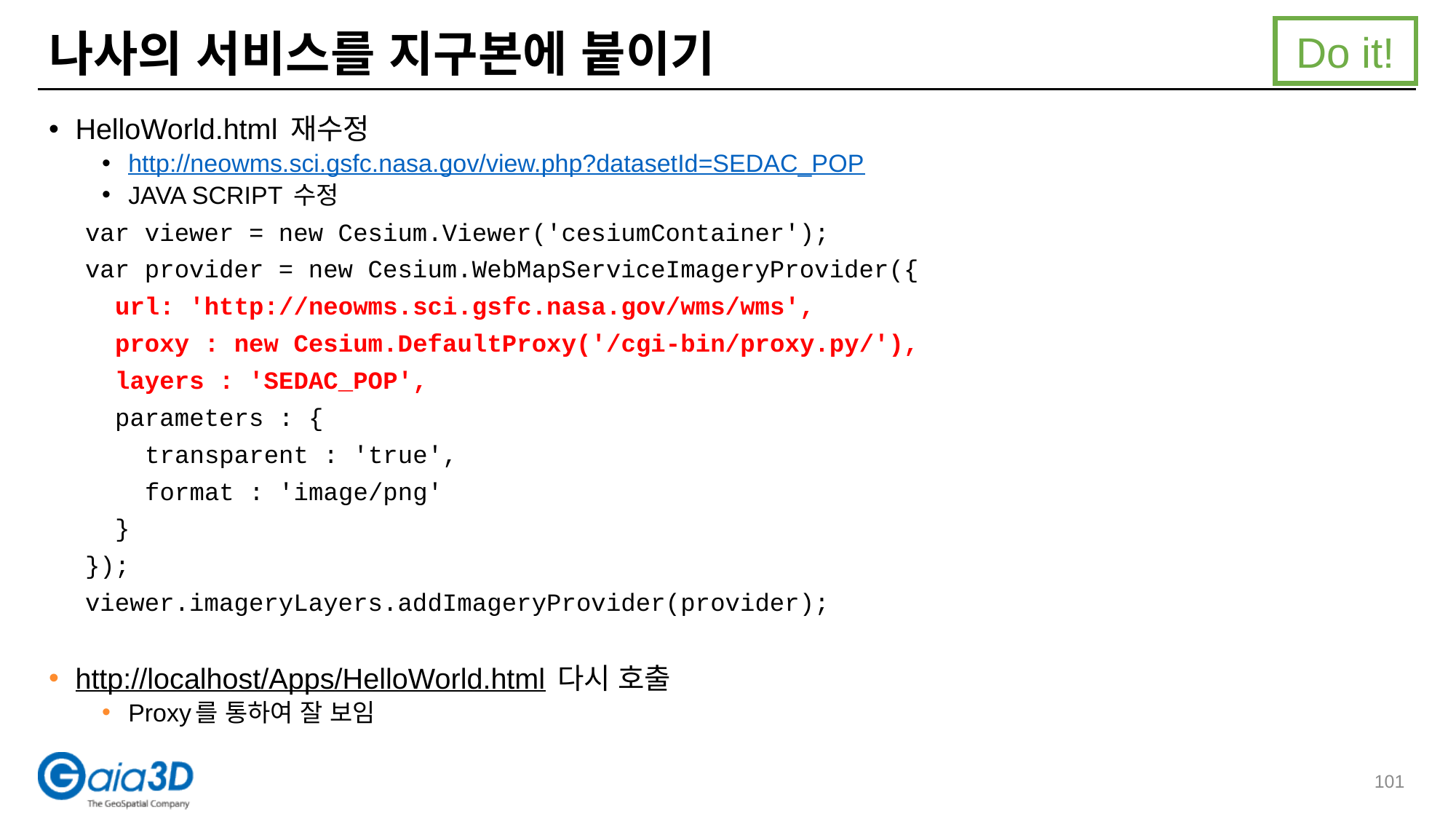

Do it!
# 나사의 서비스를 지구본에 붙이기
HelloWorld.html 재수정
http://neowms.sci.gsfc.nasa.gov/view.php?datasetId=SEDAC_POP
JAVA SCRIPT 수정
  var viewer = new Cesium.Viewer('cesiumContainer');
  var provider = new Cesium.WebMapServiceImageryProvider({
    url: 'http://neowms.sci.gsfc.nasa.gov/wms/wms',
    proxy : new Cesium.DefaultProxy('/cgi-bin/proxy.py/'),
    layers : 'SEDAC_POP',
    parameters : {
      transparent : 'true',
      format : 'image/png'
    }
  });
  viewer.imageryLayers.addImageryProvider(provider);

http://localhost/Apps/HelloWorld.html 다시 호출
Proxy를 통하여 잘 보임

101